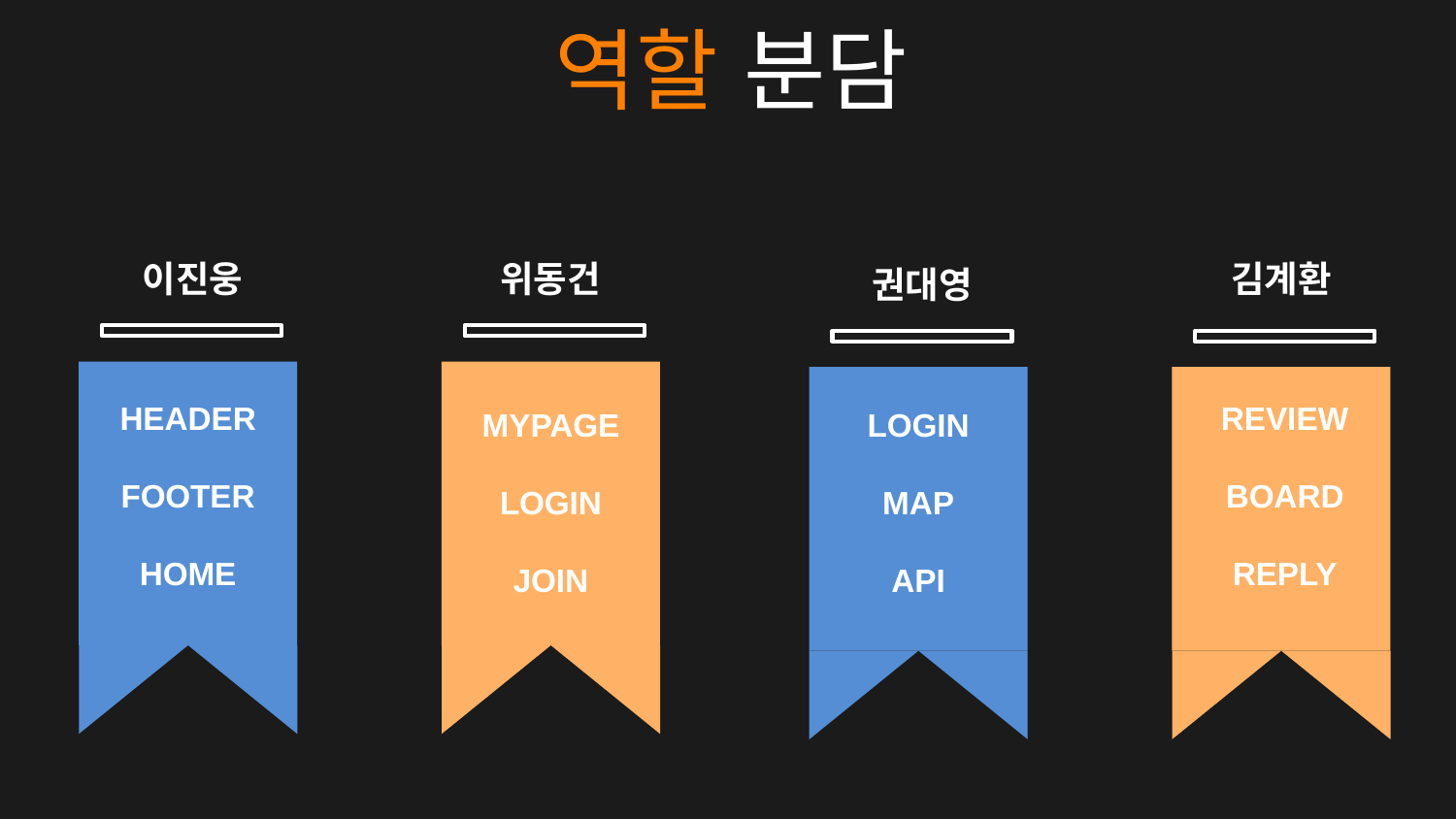

# 역할 분담
이진웅

HEADER

FOOTER

HOME

위동건

MYPAGE
LOGIN

JOIN
김계환

REVIEW

BOARD

REPLY

권대영

LOGIN

MAP

API